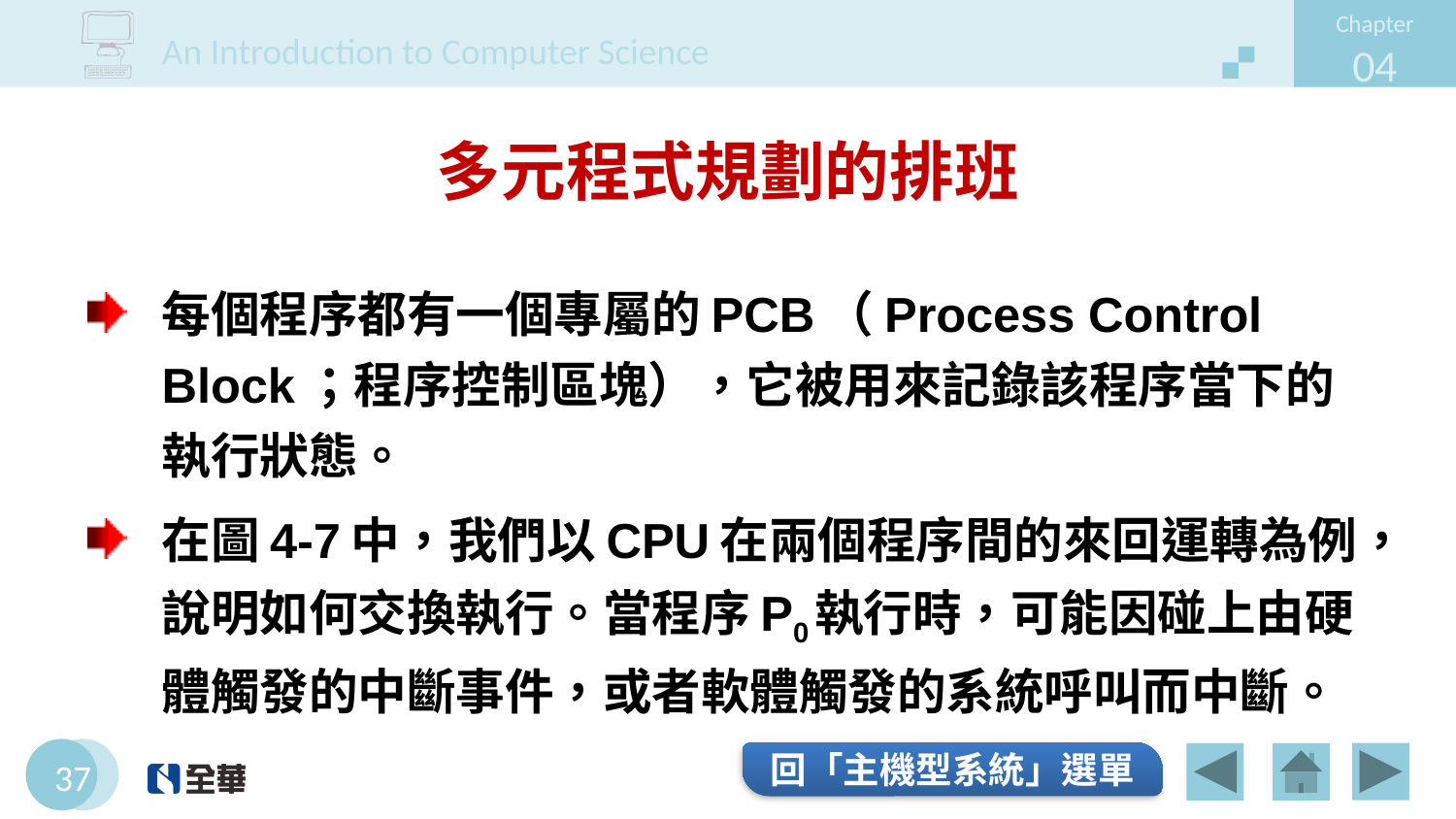

# 多元程式規劃的排班
每個程序都有一個專屬的PCB（Process Control Block；程序控制區塊），它被用來記錄該程序當下的執行狀態。
在圖4-7中，我們以CPU在兩個程序間的來回運轉為例，說明如何交換執行。當程序P0執行時，可能因碰上由硬體觸發的中斷事件，或者軟體觸發的系統呼叫而中斷。
回「主機型系統」選單